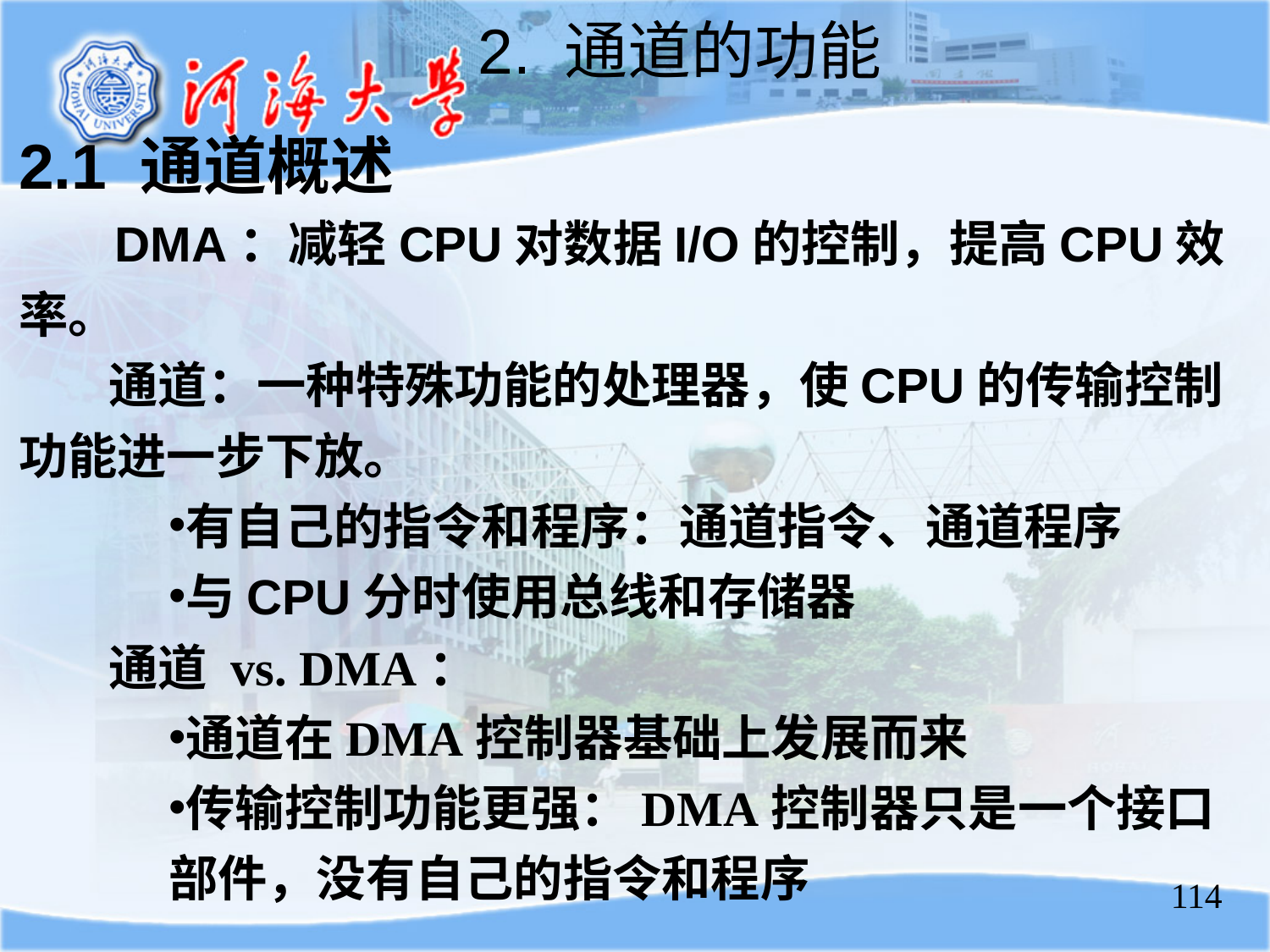

2. 通道的功能
2.1 通道概述
       DMA：减轻CPU对数据I/O的控制，提高CPU效率。
       通道：一种特殊功能的处理器，使CPU的传输控制功能进一步下放。
有自己的指令和程序：通道指令、通道程序
与CPU分时使用总线和存储器
       通道 vs. DMA：
通道在DMA控制器基础上发展而来
传输控制功能更强：DMA控制器只是一个接口部件，没有自己的指令和程序

114